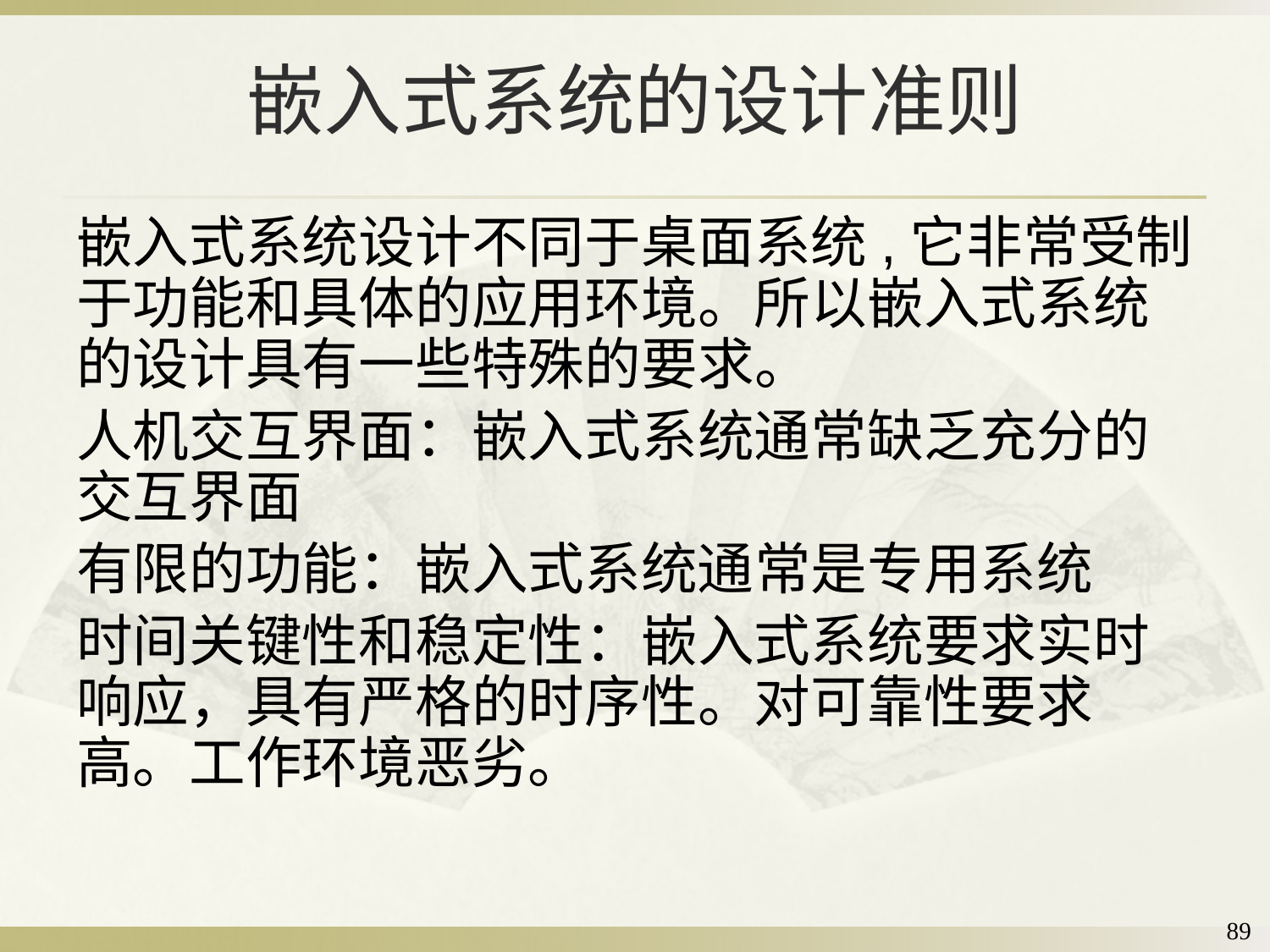

# 嵌入式系统的设计准则
嵌入式系统设计不同于桌面系统,它非常受制于功能和具体的应用环境。所以嵌入式系统的设计具有一些特殊的要求。
人机交互界面：嵌入式系统通常缺乏充分的交互界面
有限的功能：嵌入式系统通常是专用系统
时间关键性和稳定性：嵌入式系统要求实时响应，具有严格的时序性。对可靠性要求高。工作环境恶劣。